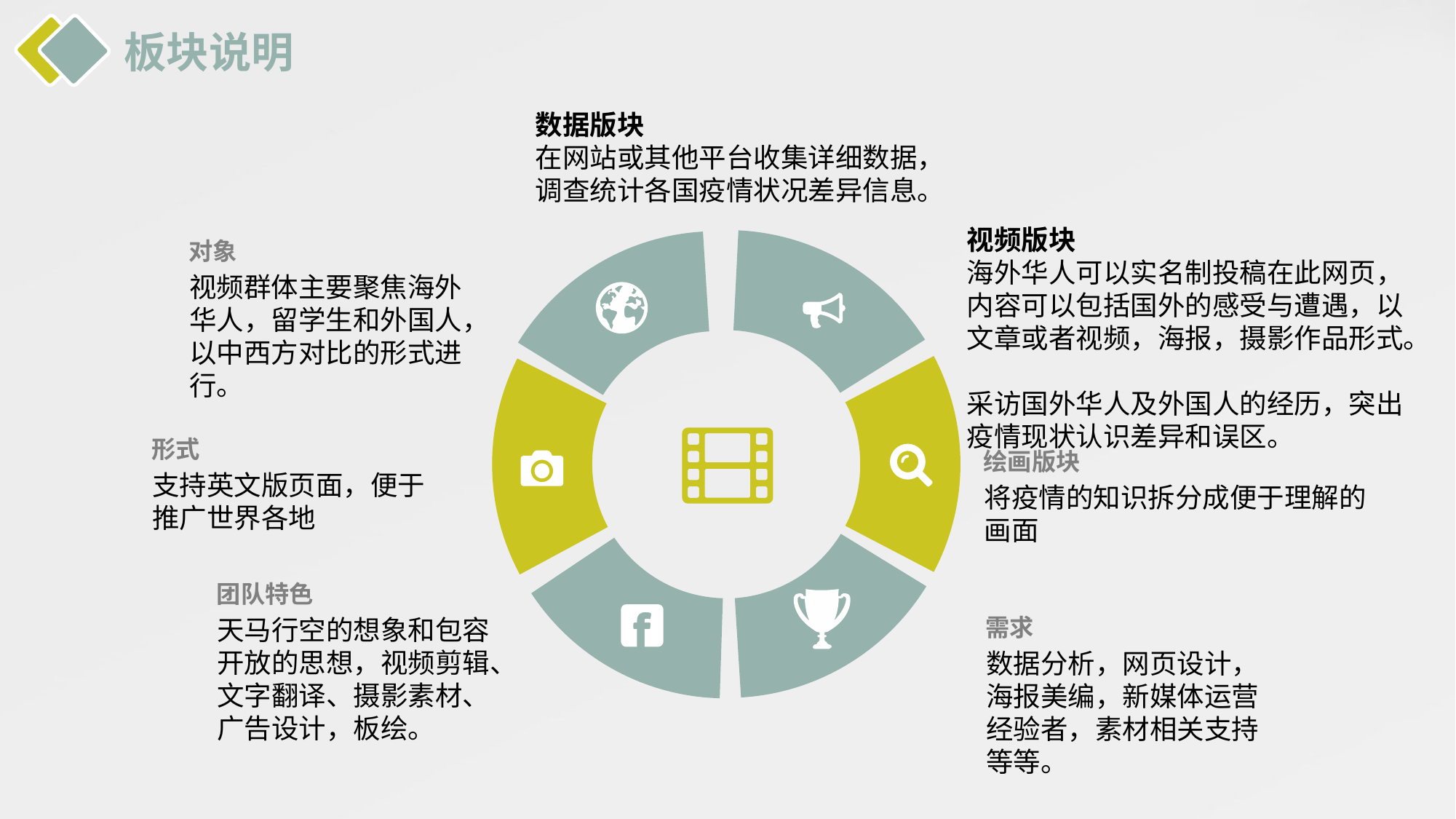

板块说明

数据版块
在网站或其他平台收集详细数据，调查统计各国疫情状况差异信息。

视频版块
海外华人可以实名制投稿在此网页，内容可以包括国外的感受与遭遇，以文章或者视频，海报，摄影作品形式。
采访国外华人及外国人的经历，突出疫情现状认识差异和误区。

对象
视频群体主要聚焦海外华人，留学生和外国人，以中西方对比的形式进行。

形式
支持英文版页面，便于推广世界各地
绘画版块
将疫情的知识拆分成便于理解的画面

团队特色
天马行空的想象和包容开放的思想，视频剪辑、文字翻译、摄影素材、广告设计，板绘。
需求
数据分析，网页设计，海报美编，新媒体运营经验者，素材相关支持等等。